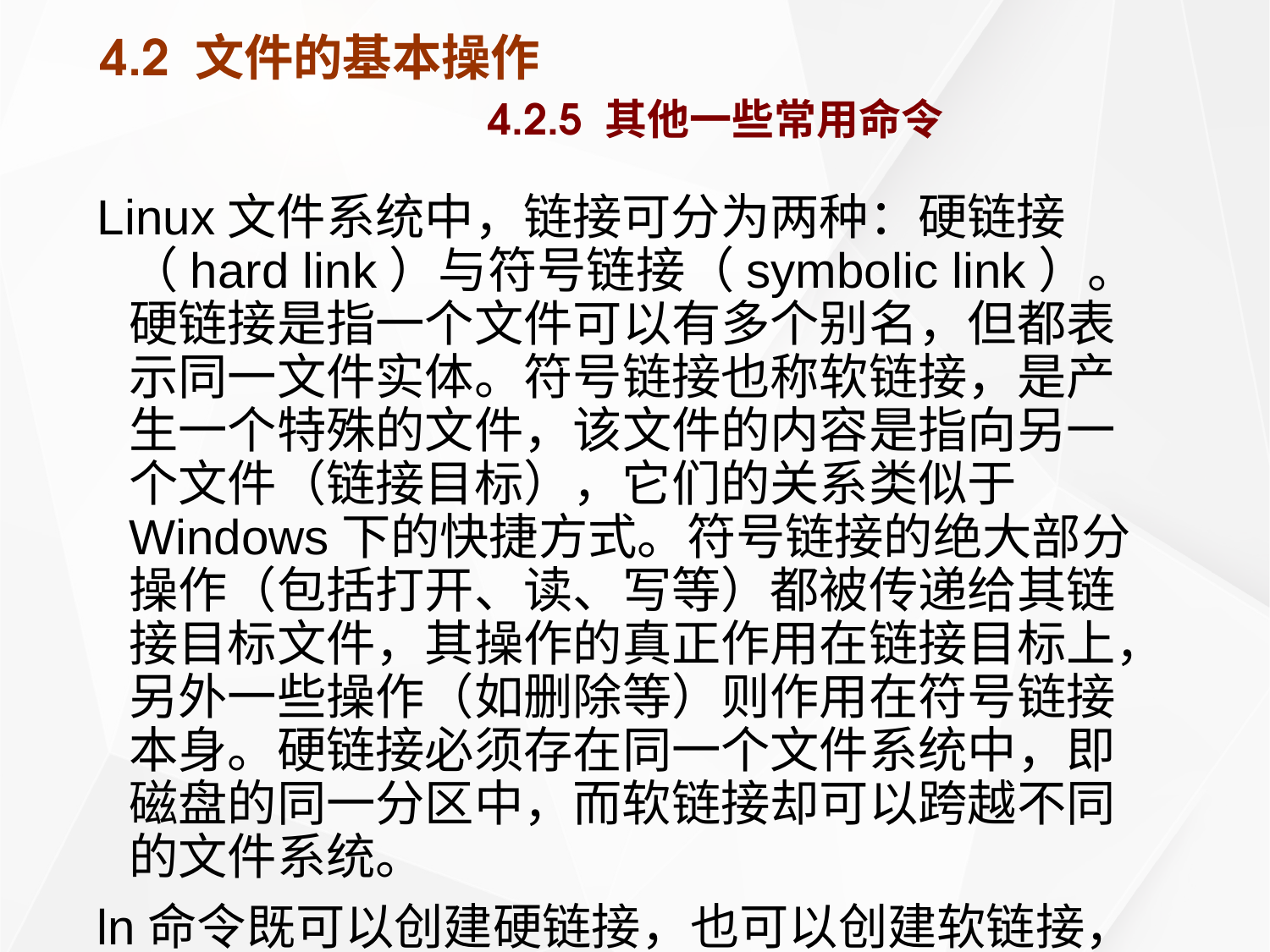

# 4.2 文件的基本操作 4.2.5 其他一些常用命令
Linux文件系统中，链接可分为两种：硬链接（hard link）与符号链接（symbolic link）。硬链接是指一个文件可以有多个别名，但都表示同一文件实体。符号链接也称软链接，是产生一个特殊的文件，该文件的内容是指向另一个文件（链接目标），它们的关系类似于Windows下的快捷方式。符号链接的绝大部分操作（包括打开、读、写等）都被传递给其链接目标文件，其操作的真正作用在链接目标上，另外一些操作（如删除等）则作用在符号链接本身。硬链接必须存在同一个文件系统中，即磁盘的同一分区中，而软链接却可以跨越不同的文件系统。
ln命令既可以创建硬链接，也可以创建软链接，至于创建的是硬链接还是软链接则由参数决定。其使用格式如下：